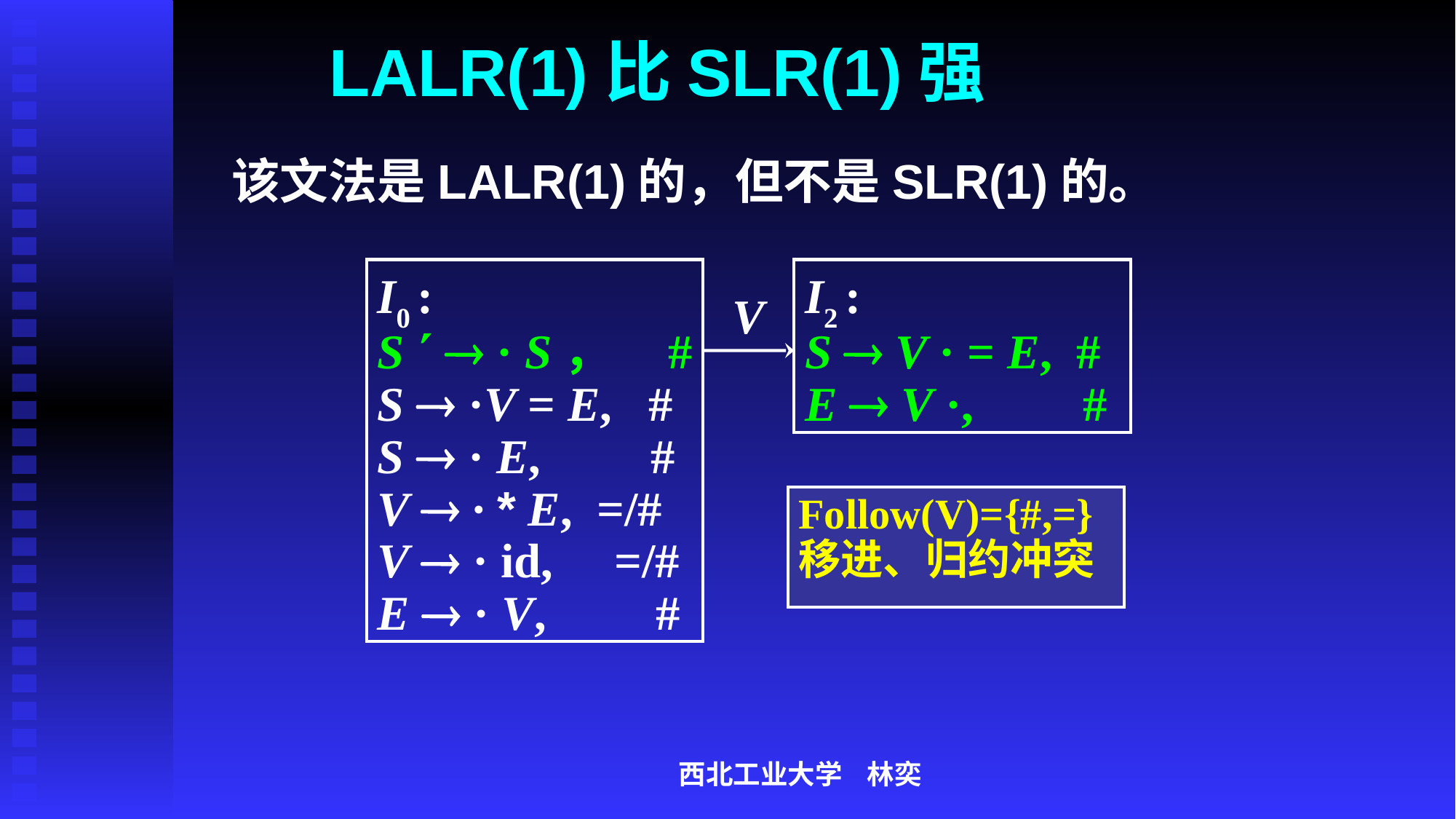

# LALR(1)比SLR(1)强
该文法是LALR(1)的，但不是SLR(1)的。
I0 :
S ′ → · S，    #
S → ·V = E,   #
S → · E,         #
V → · * E,  =/#
V → · id,     =/#
E → · V,         #
I2 :
S → V · = E,  #
E → V ·,         #
V

Follow(V)={#,=}
移进、归约冲突
西北工业大学    林奕
127